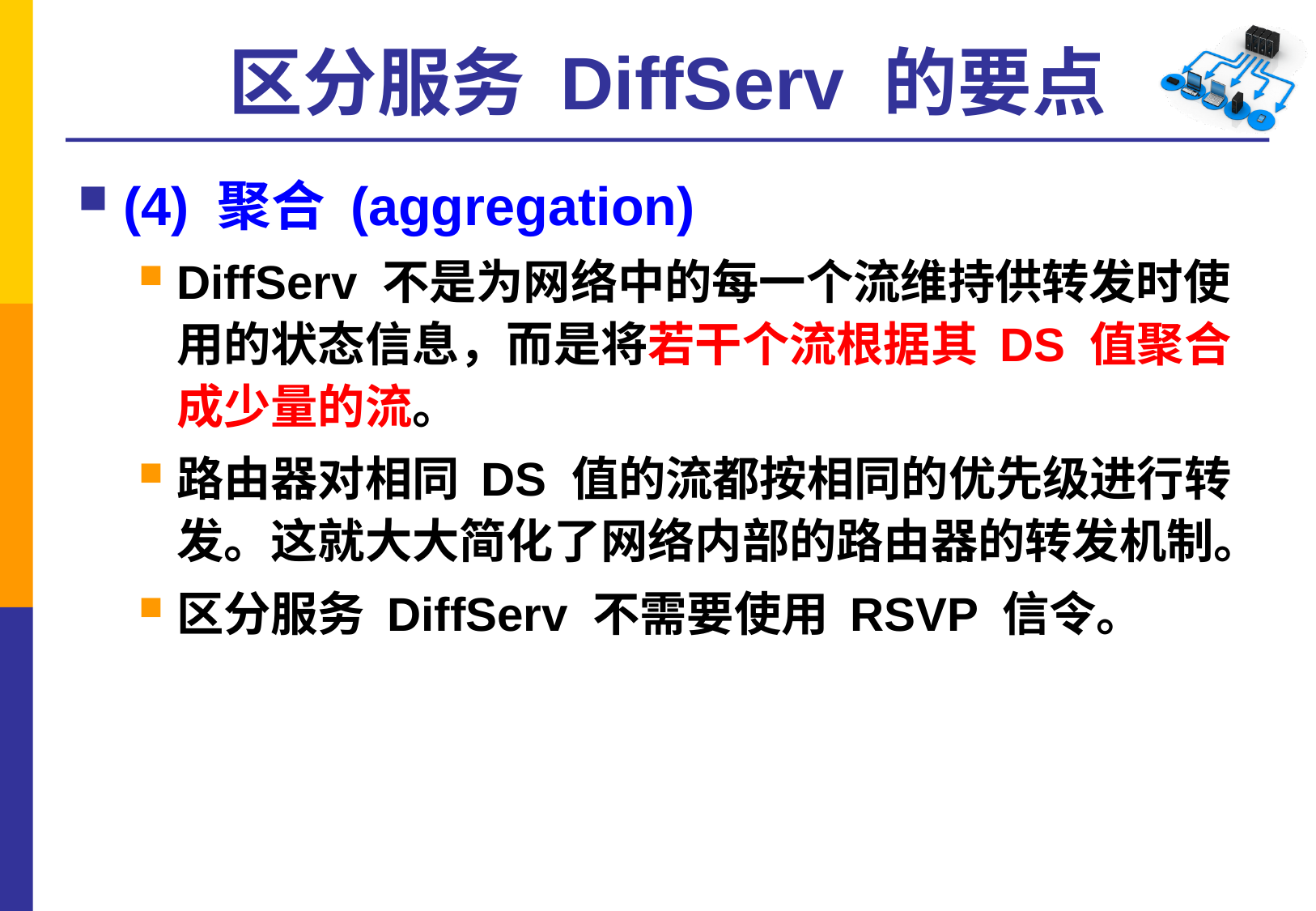

# 区分服务 DiffServ 的要点
(4) 聚合 (aggregation)
DiffServ 不是为网络中的每一个流维持供转发时使用的状态信息，而是将若干个流根据其 DS 值聚合成少量的流。
路由器对相同 DS 值的流都按相同的优先级进行转发。这就大大简化了网络内部的路由器的转发机制。
区分服务 DiffServ 不需要使用 RSVP 信令。